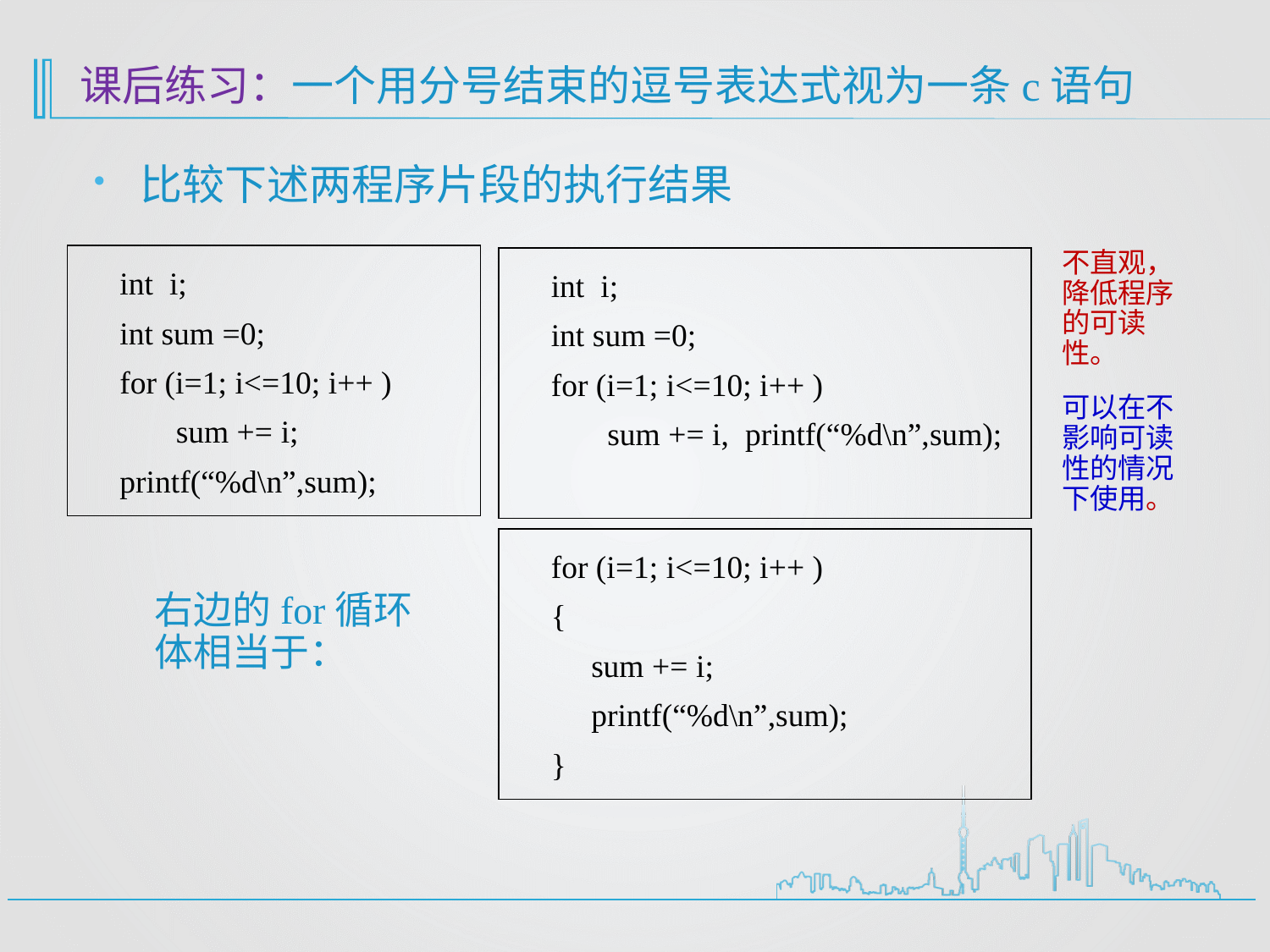

# 课后练习：一个用分号结束的逗号表达式视为一条c语句
比较下述两程序片段的执行结果

不直观，降低程序的可读性。
可以在不影响可读性的情况下使用。
int  i;
int sum =0;
for (i=1; i<=10; i++ )
       sum += i;
printf(“%d\n”,sum);

int  i;
int sum =0;
for (i=1; i<=10; i++ )
       sum += i,  printf(“%d\n”,sum);

for (i=1; i<=10; i++ )
{
     sum += i;
     printf(“%d\n”,sum);
}

右边的for循环体相当于：